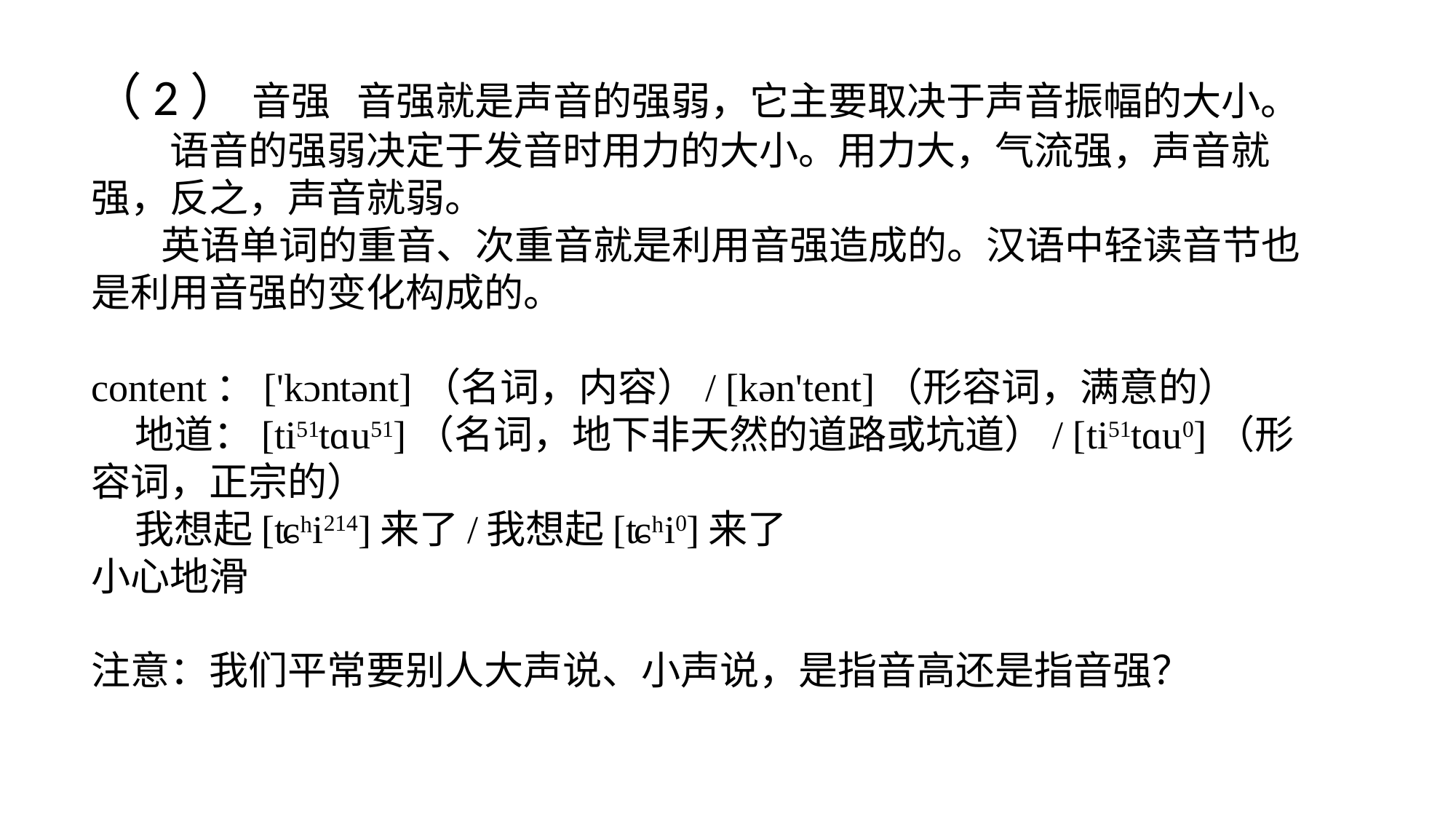

（2） 音强   音强就是声音的强弱，它主要取决于声音振幅的大小。
        语音的强弱决定于发音时用力的大小。用力大，气流强，声音就强，反之，声音就弱。
       英语单词的重音、次重音就是利用音强造成的。汉语中轻读音节也是利用音强的变化构成的。

content：['kɔntənt]（名词，内容）/ [kən'tent]（形容词，满意的）
    地道：[ti51tɑu51]（名词，地下非天然的道路或坑道）/ [ti51tɑu0]（形容词，正宗的）
    我想起[ʨʰi214]来了/我想起[ʨʰi0]来了
小心地滑

注意：我们平常要别人大声说、小声说，是指音高还是指音强？